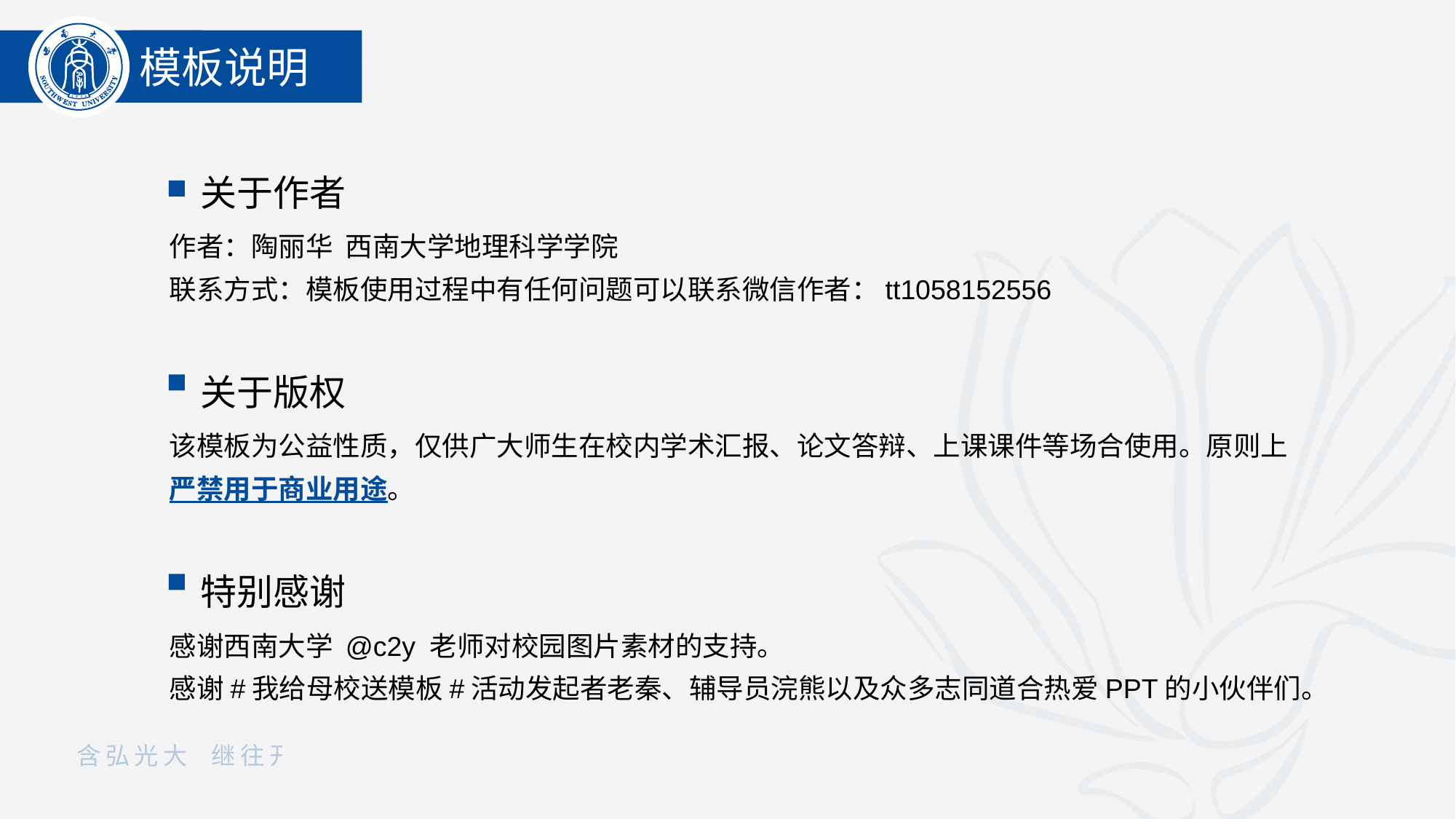

模板说明
关于作者

作者：陶丽华  西南大学地理科学学院
联系方式：模板使用过程中有任何问题可以联系微信作者：tt1058152556
关于版权

该模板为公益性质，仅供广大师生在校内学术汇报、论文答辩、上课课件等场合使用。原则上严禁用于商业用途。
特别感谢

感谢西南大学 @c2y 老师对校园图片素材的支持。
感谢#我给母校送模板#活动发起者老秦、辅导员浣熊以及众多志同道合热爱PPT的小伙伴们。